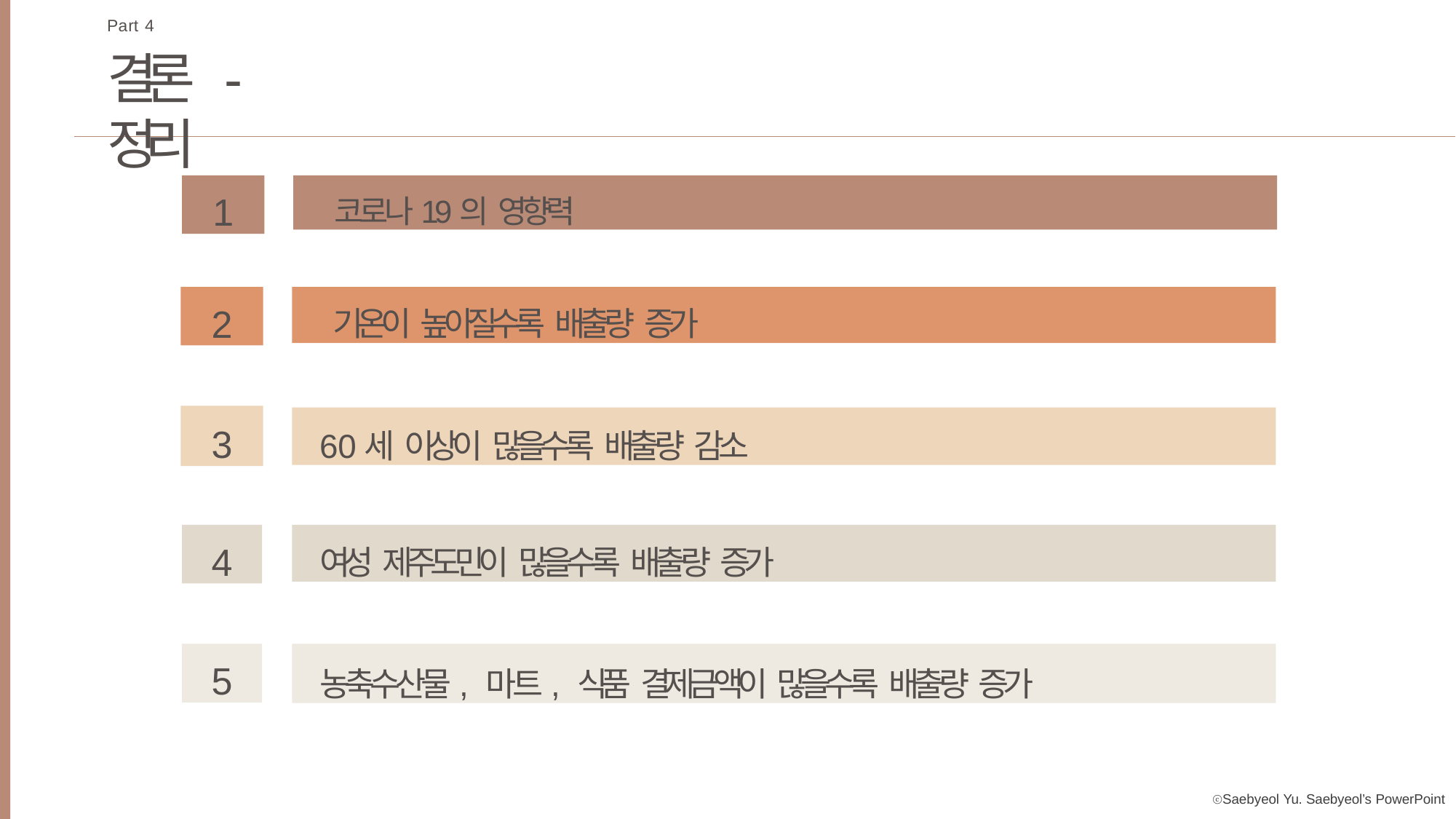

Part 4
# 결론 - 정리

코로나19의 영향력
1
기온이 높아질수록 배출량 증가
2
3
60세 이상이 많을수록 배출량 감소
여성 제주도민이 많을수록 배출량 증가
4
농축수산물, 마트, 식품 결제금액이 많을수록 배출량 증가
5
ⓒSaebyeol Yu. Saebyeol’s PowerPoint